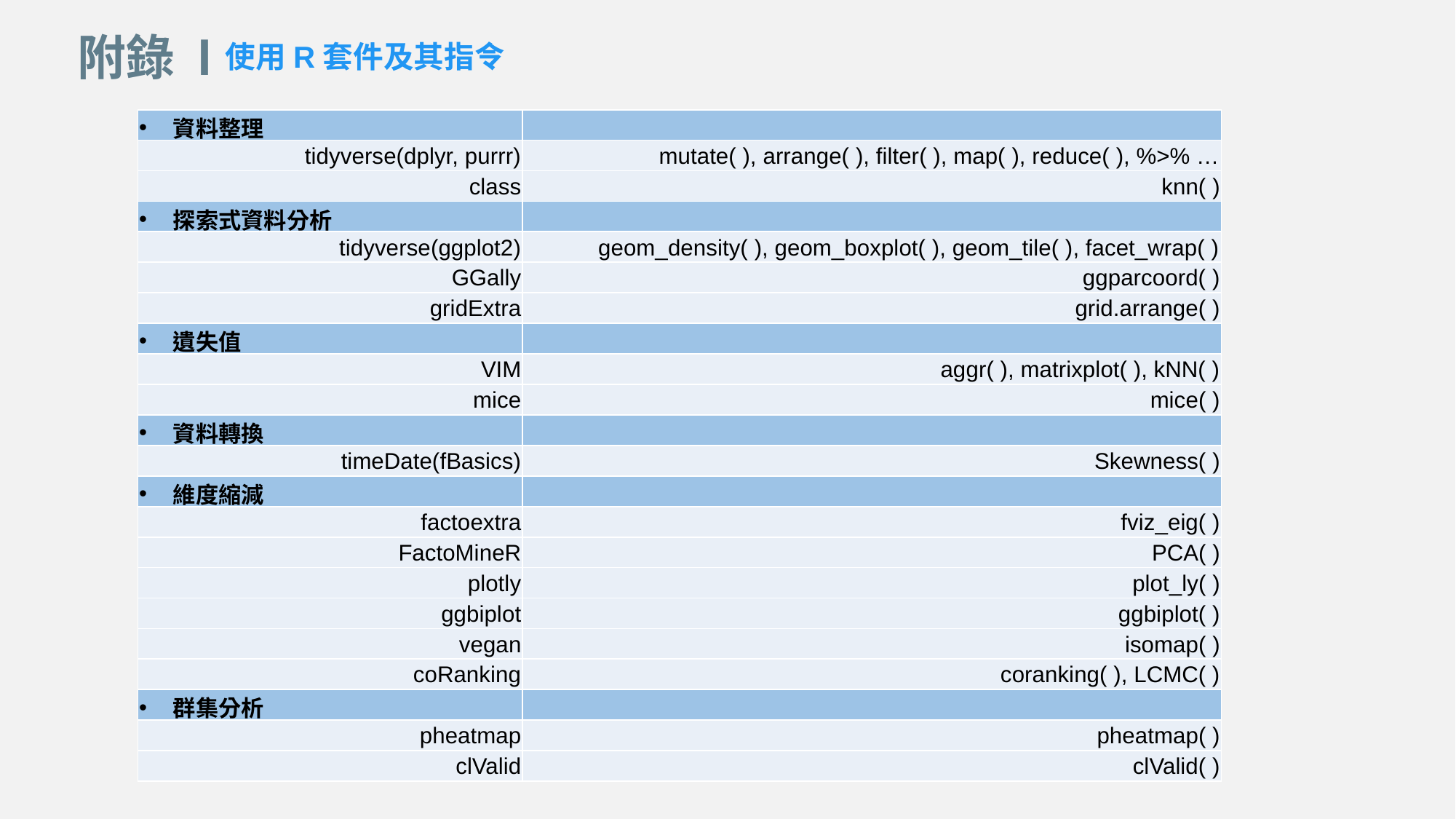

附錄 I
使用R套件及其指令
| 資料整理 |  |
| --- | --- |
| tidyverse(dplyr, purrr) | mutate( ), arrange( ), filter( ), map( ), reduce( ), %>% … |
| class | knn( ) |
| 探索式資料分析 |  |
| tidyverse(ggplot2) | geom\_density( ), geom\_boxplot( ), geom\_tile( ), facet\_wrap( ) |
| GGally | ggparcoord( ) |
| gridExtra | grid.arrange( ) |
| 遺失值 |  |
| VIM | aggr( ), matrixplot( ), kNN( ) |
| mice | mice( ) |
| 資料轉換 |  |
| timeDate(fBasics) | Skewness( ) |
| 維度縮減 |  |
| factoextra | fviz\_eig( ) |
| FactoMineR | PCA( ) |
| plotly | plot\_ly( ) |
| ggbiplot | ggbiplot( ) |
| vegan | isomap( ) |
| coRanking | coranking( ), LCMC( ) |
| 群集分析 |  |
| pheatmap | pheatmap( ) |
| clValid | clValid( ) |